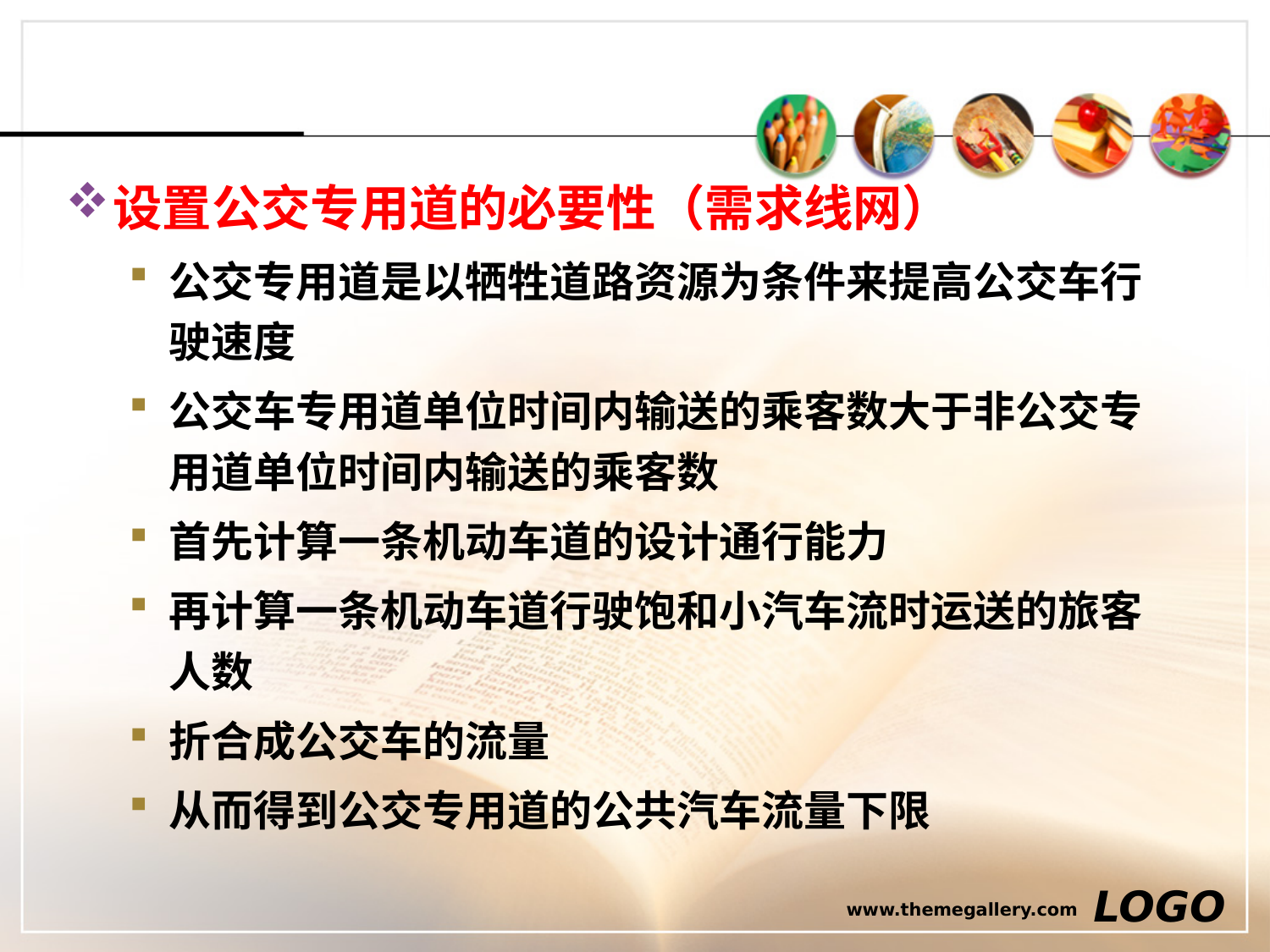

#
设置公交专用道的必要性（需求线网）
公交专用道是以牺牲道路资源为条件来提高公交车行驶速度
公交车专用道单位时间内输送的乘客数大于非公交专用道单位时间内输送的乘客数
首先计算一条机动车道的设计通行能力
再计算一条机动车道行驶饱和小汽车流时运送的旅客人数
折合成公交车的流量
从而得到公交专用道的公共汽车流量下限
LOGO
www.themegallery.com